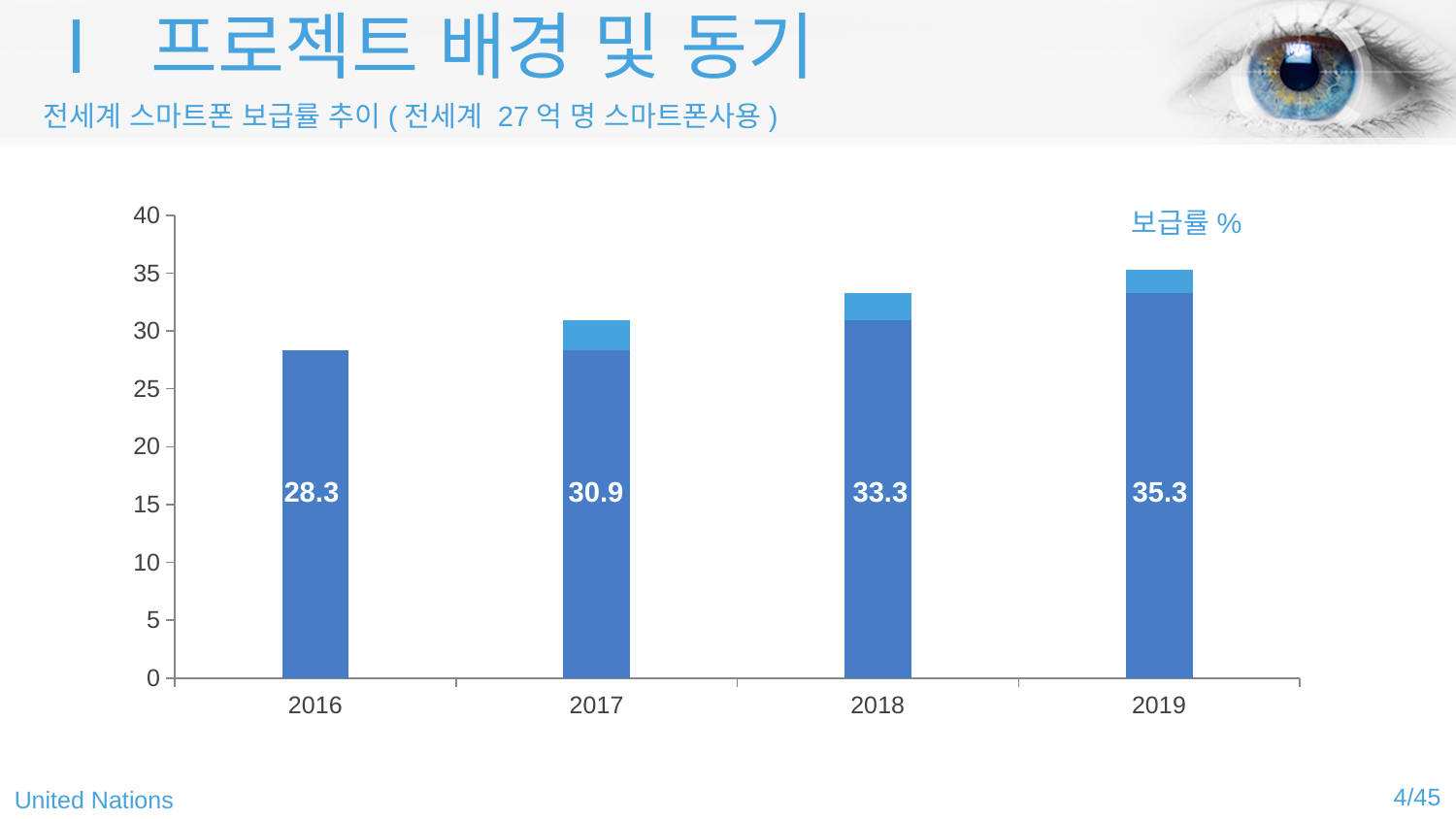

Ⅰ 프로젝트 배경 및 동기
전세계 스마트폰 보급률 추이(전세계 27억 명 스마트폰사용)

### Chart

| Category | Series 1 | 열1 | 열2 | 열3 |
|---|---|---|---|---|
| 2016 | 28.3 | None | None | None |
| 2017 | 28.3 | 2.6 | None | None |
| 2018 | 30.9 | 2.4 | None | None |
| 2019 | 33.3 | 2.0 | None | None |
보급률%
35.3
33.3
28.3
30.9
4/45
United Nations